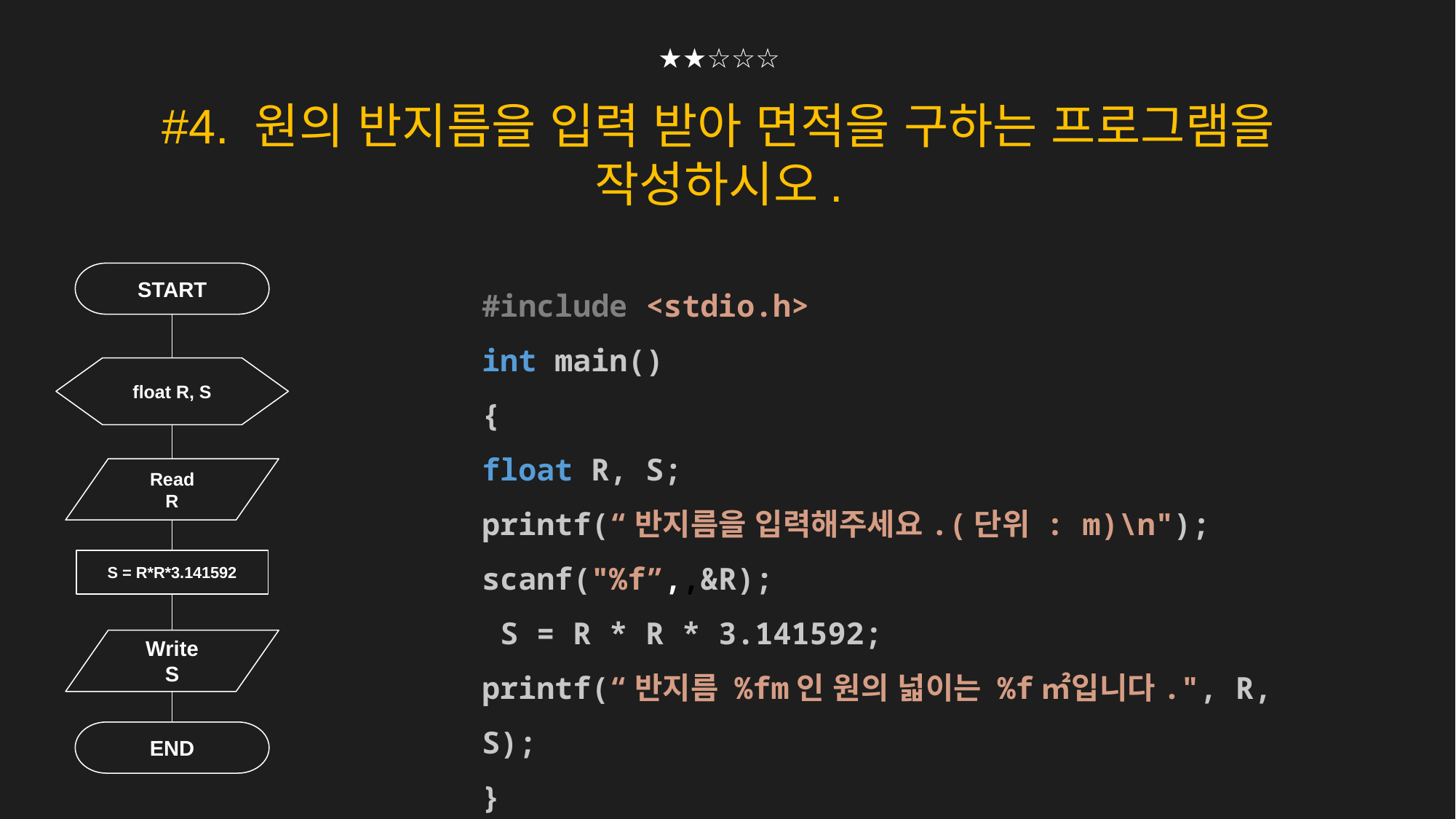

★★☆☆☆
#4. 원의 반지름을 입력 받아 면적을 구하는 프로그램을
작성하시오.
START
#include <stdio.h>
int main()
{
float R, S;
printf(“반지름을 입력해주세요.(단위 : m)\n");
scanf("%f”,,&R);
 S = R * R * 3.141592;
printf(“반지름 %fm인 원의 넓이는 %f㎡입니다.", R, S);
}
float R, S
Read
R
S = R*R*3.141592
Write
S
END